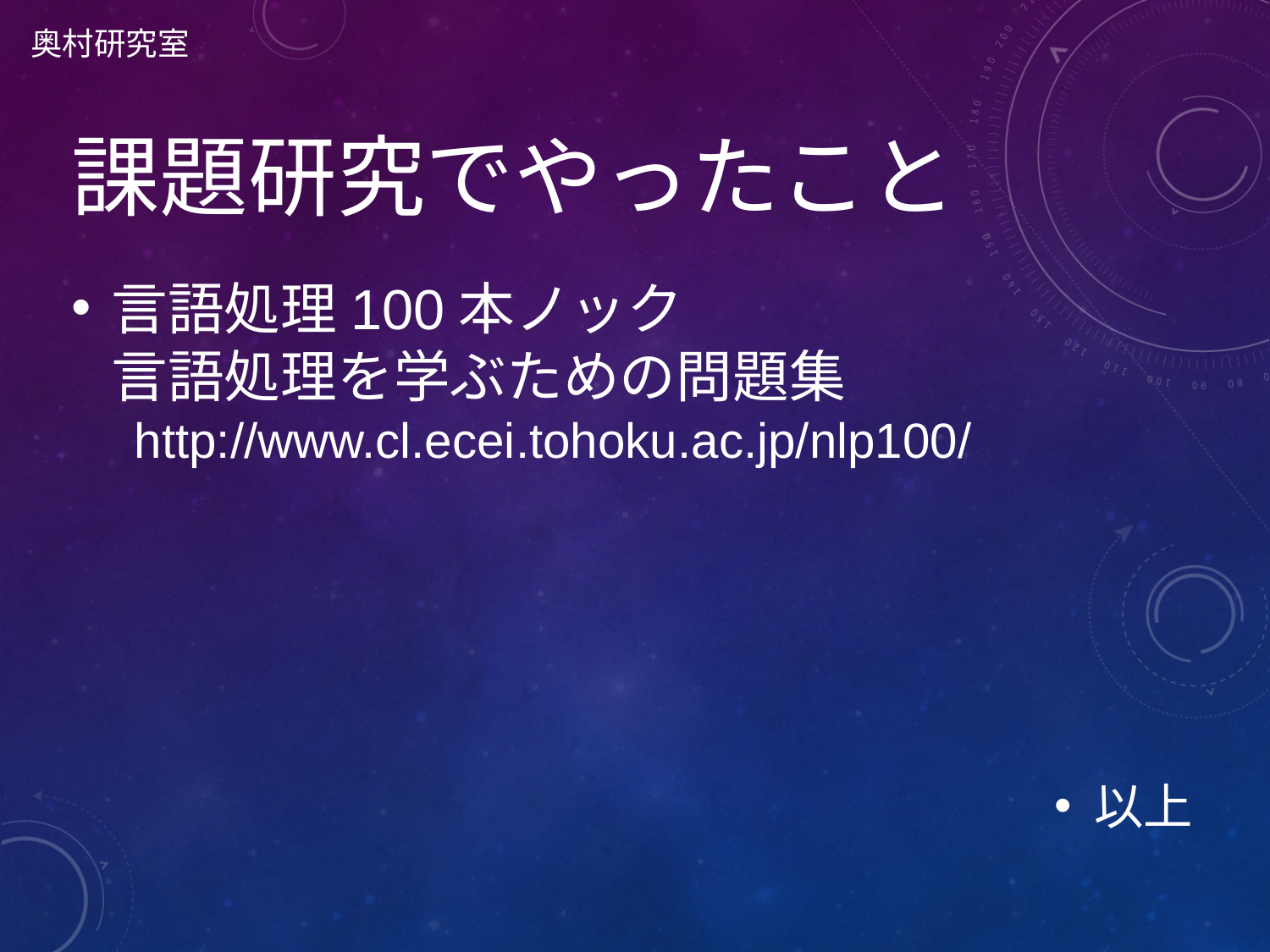

奥村研究室
# 課題研究でやったこと
言語処理100本ノック
言語処理を学ぶための問題集
 http://www.cl.ecei.tohoku.ac.jp/nlp100/

以上